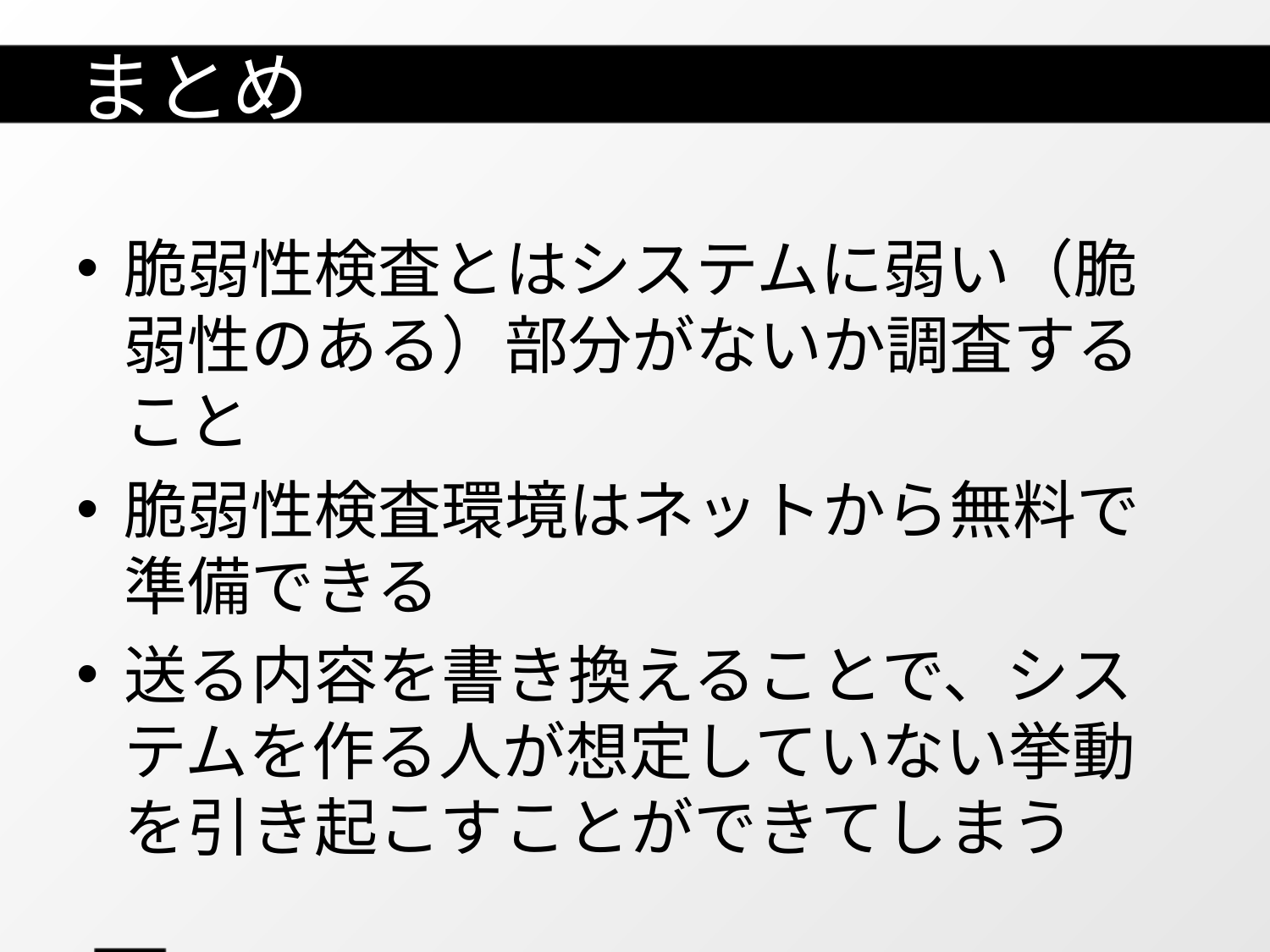

# まとめ
脆弱性検査とはシステムに弱い（脆弱性のある）部分がないか調査すること
脆弱性検査環境はネットから無料で準備できる
送る内容を書き換えることで、システムを作る人が想定していない挙動を引き起こすことができてしまう